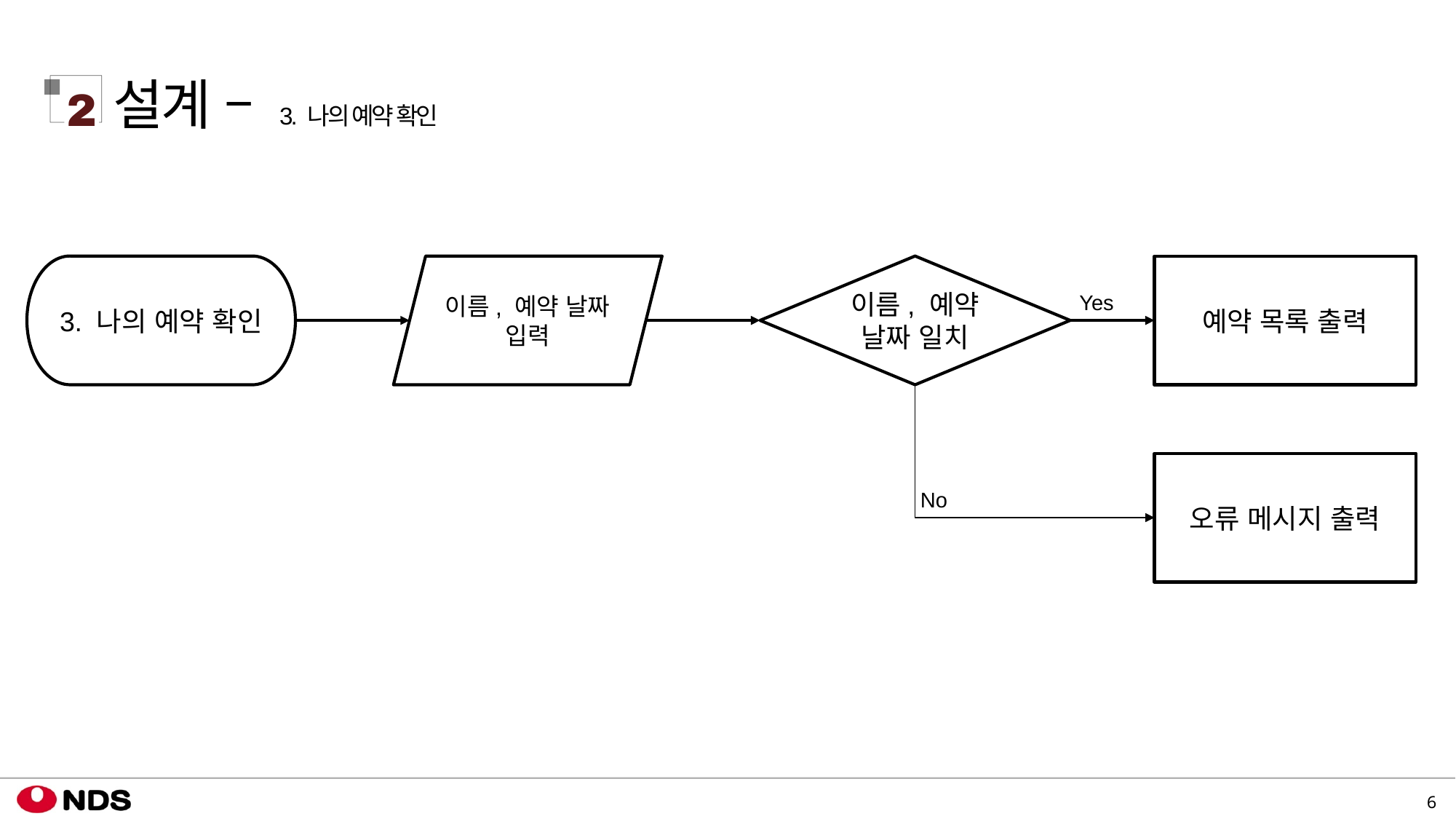

설계 – 3. 나의 예약 확인

2
3. 나의 예약 확인
이름, 예약 날짜 입력
이름, 예약 날짜 일치
예약 목록 출력
Yes
오류 메시지 출력
No